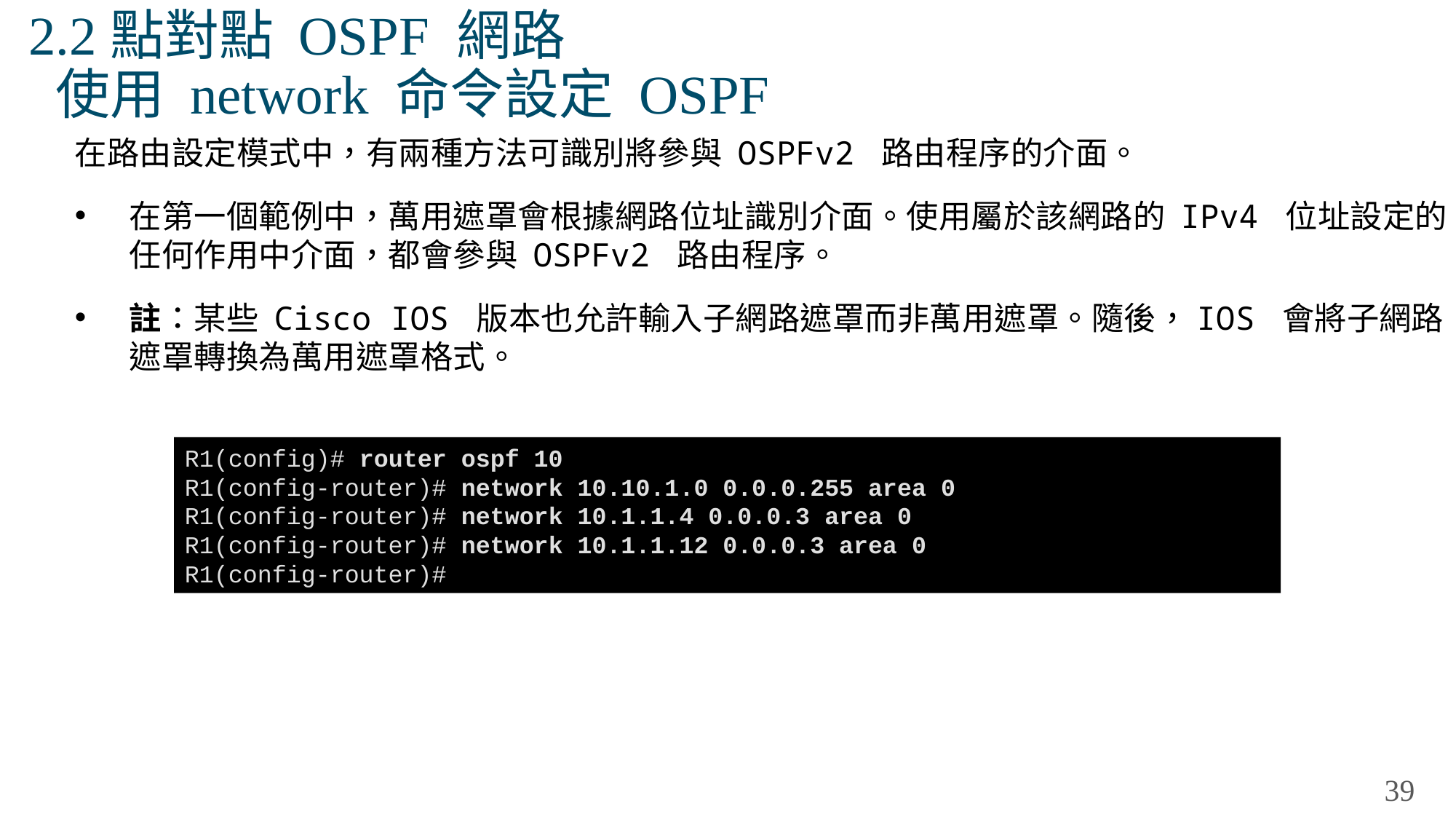

# 2.2點對點 OSPF 網路 使用 network 命令設定 OSPF
在路由設定模式中，有兩種方法可識別將參與 OSPFv2 路由程序的介面。
在第一個範例中，萬用遮罩會根據網路位址識別介面。使用屬於該網路的 IPv4 位址設定的任何作用中介面，都會參與 OSPFv2 路由程序。
註：某些 Cisco IOS 版本也允許輸入子網路遮罩而非萬用遮罩。隨後，IOS 會將子網路遮罩轉換為萬用遮罩格式。
R1(config)# router ospf 10
R1(config-router)# network 10.10.1.0 0.0.0.255 area 0
R1(config-router)# network 10.1.1.4 0.0.0.3 area 0
R1(config-router)# network 10.1.1.12 0.0.0.3 area 0
R1(config-router)#
39